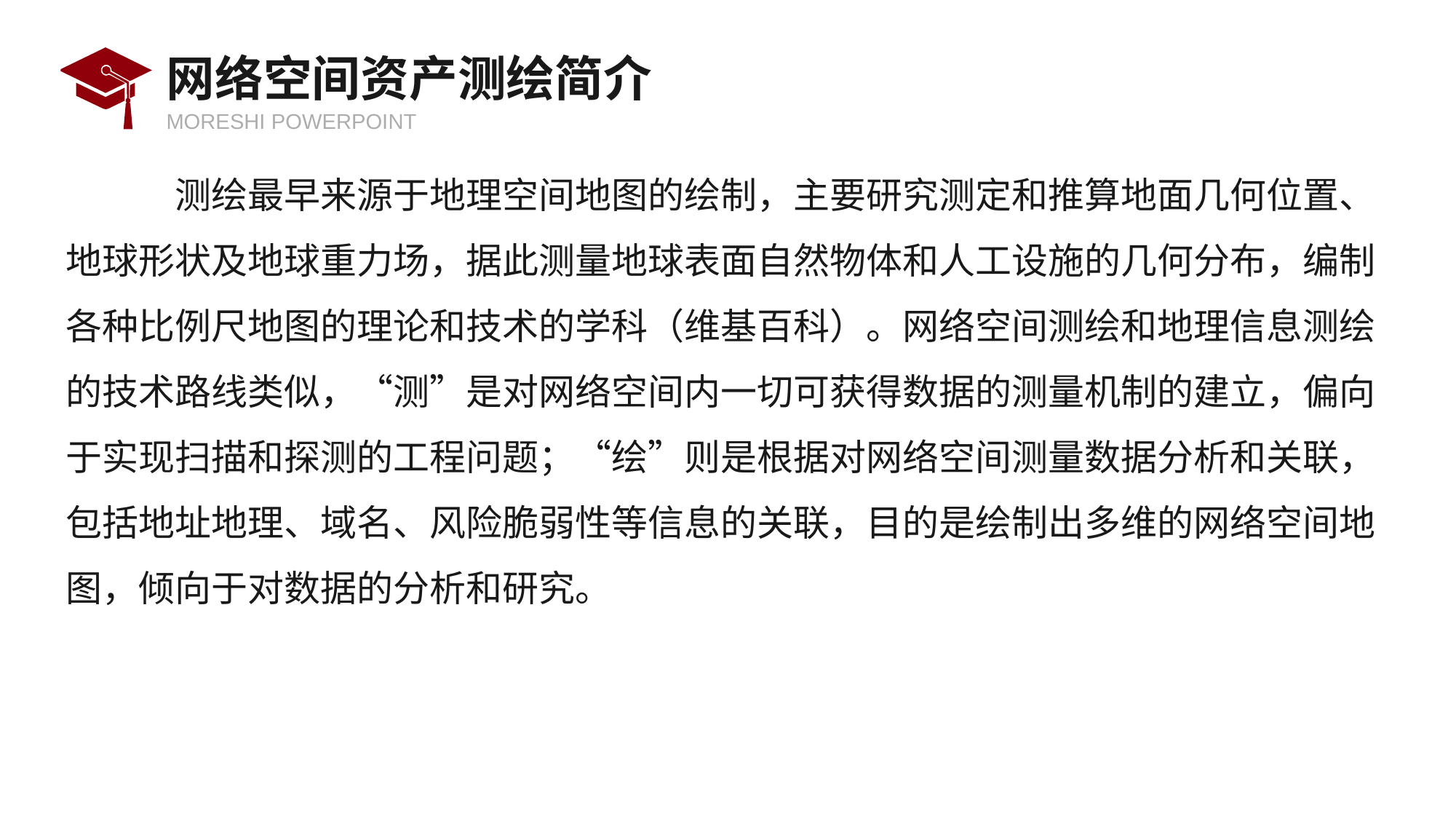

# 网络空间资产测绘简介
	测绘最早来源于地理空间地图的绘制，主要研究测定和推算地面几何位置、地球形状及地球重力场，据此测量地球表面自然物体和人工设施的几何分布，编制各种比例尺地图的理论和技术的学科（维基百科）。网络空间测绘和地理信息测绘的技术路线类似，“测”是对网络空间内一切可获得数据的测量机制的建立，偏向于实现扫描和探测的工程问题；“绘”则是根据对网络空间测量数据分析和关联，包括地址地理、域名、风险脆弱性等信息的关联，目的是绘制出多维的网络空间地图，倾向于对数据的分析和研究。